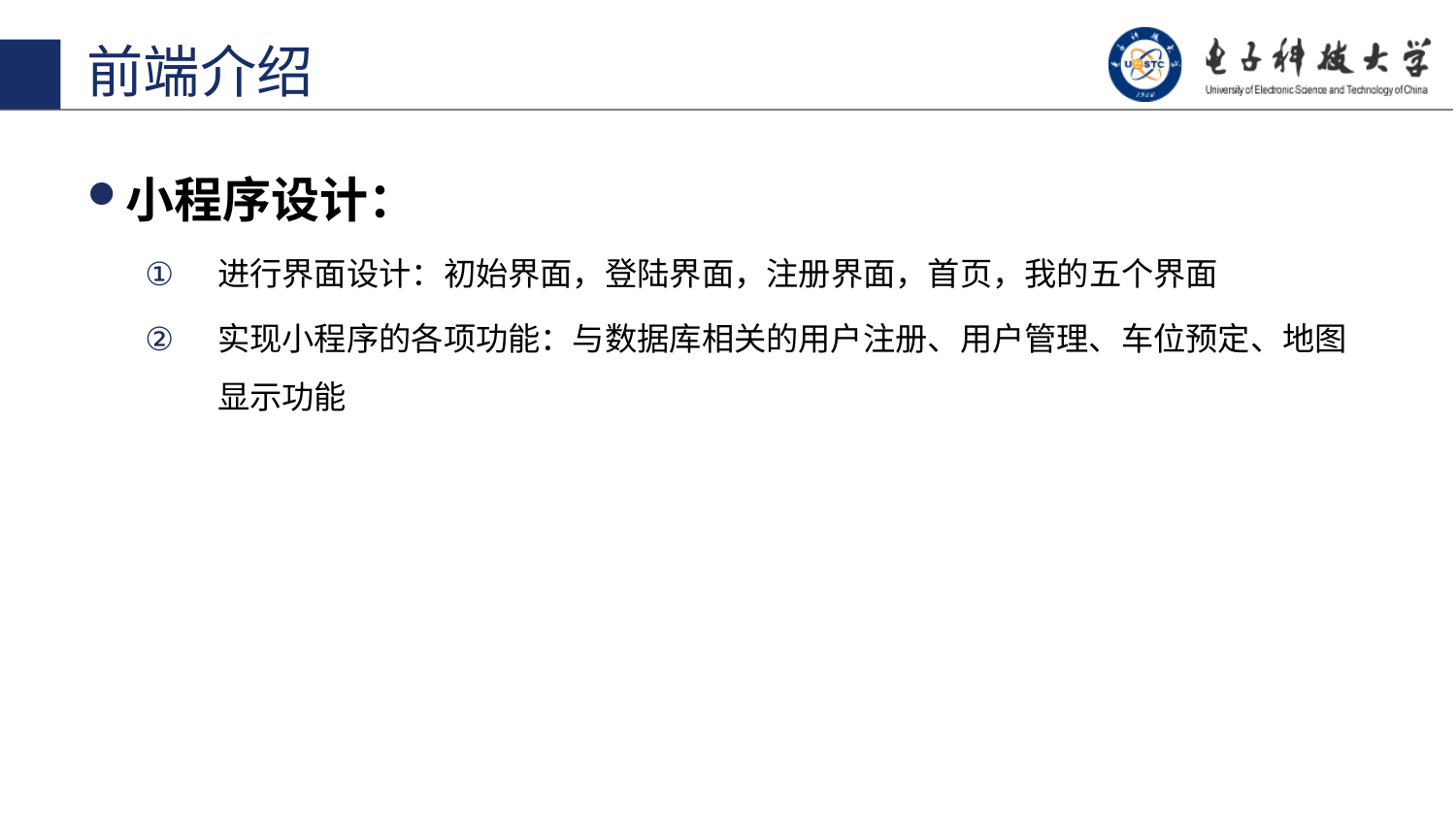

前端介绍
小程序设计：
进行界面设计：初始界面，登陆界面，注册界面，首页，我的五个界面
实现小程序的各项功能：与数据库相关的用户注册、用户管理、车位预定、地图显示功能

9